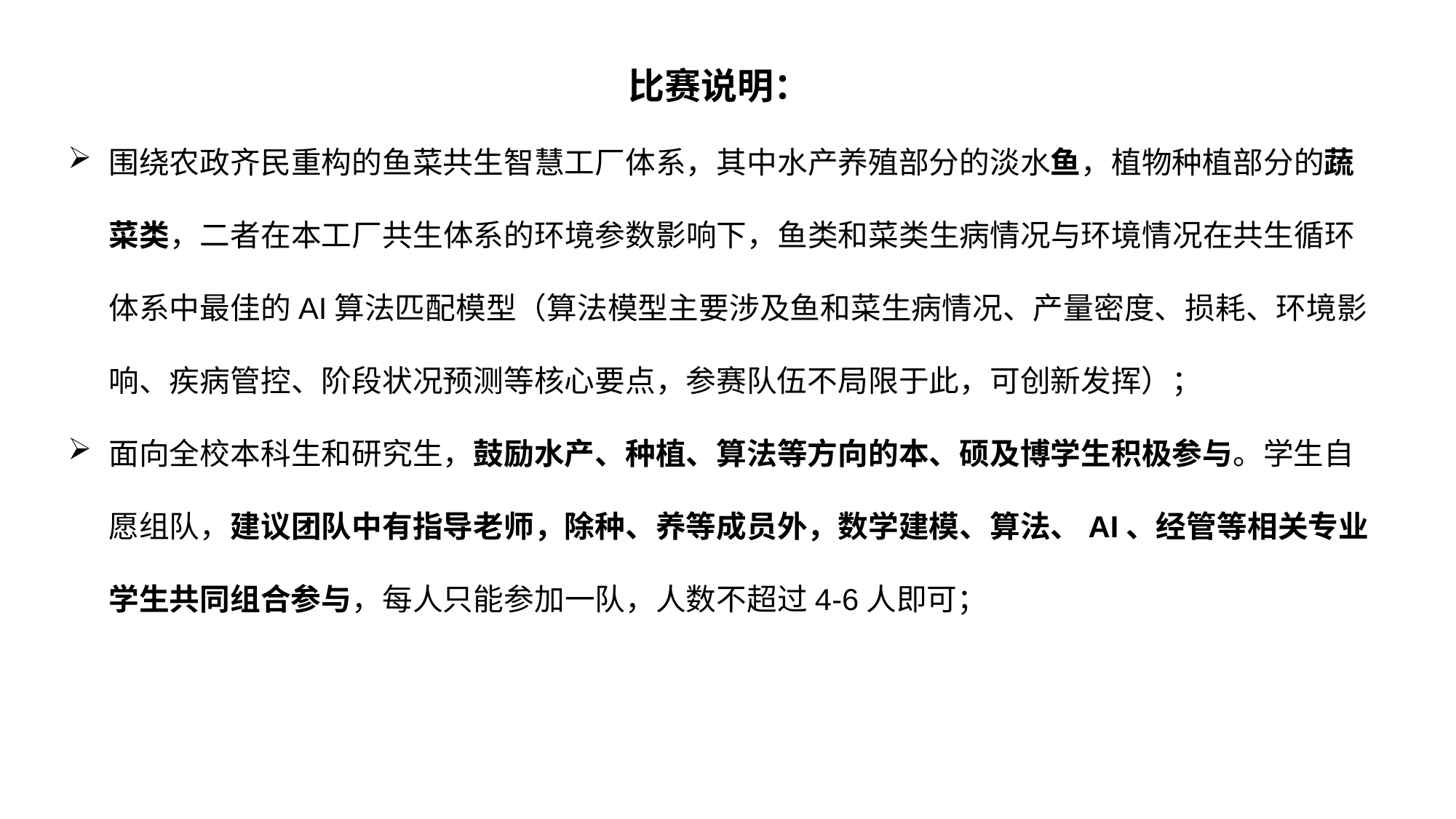

比赛说明：
围绕农政齐民重构的鱼菜共生智慧工厂体系，其中水产养殖部分的淡水鱼，植物种植部分的蔬菜类，二者在本工厂共生体系的环境参数影响下，鱼类和菜类生病情况与环境情况在共生循环体系中最佳的AI算法匹配模型（算法模型主要涉及鱼和菜生病情况、产量密度、损耗、环境影响、疾病管控、阶段状况预测等核心要点，参赛队伍不局限于此，可创新发挥）；
面向全校本科生和研究生，鼓励水产、种植、算法等方向的本、硕及博学生积极参与。学生自愿组队，建议团队中有指导老师，除种、养等成员外，数学建模、算法、AI、经管等相关专业学生共同组合参与，每人只能参加一队，人数不超过4-6人即可；